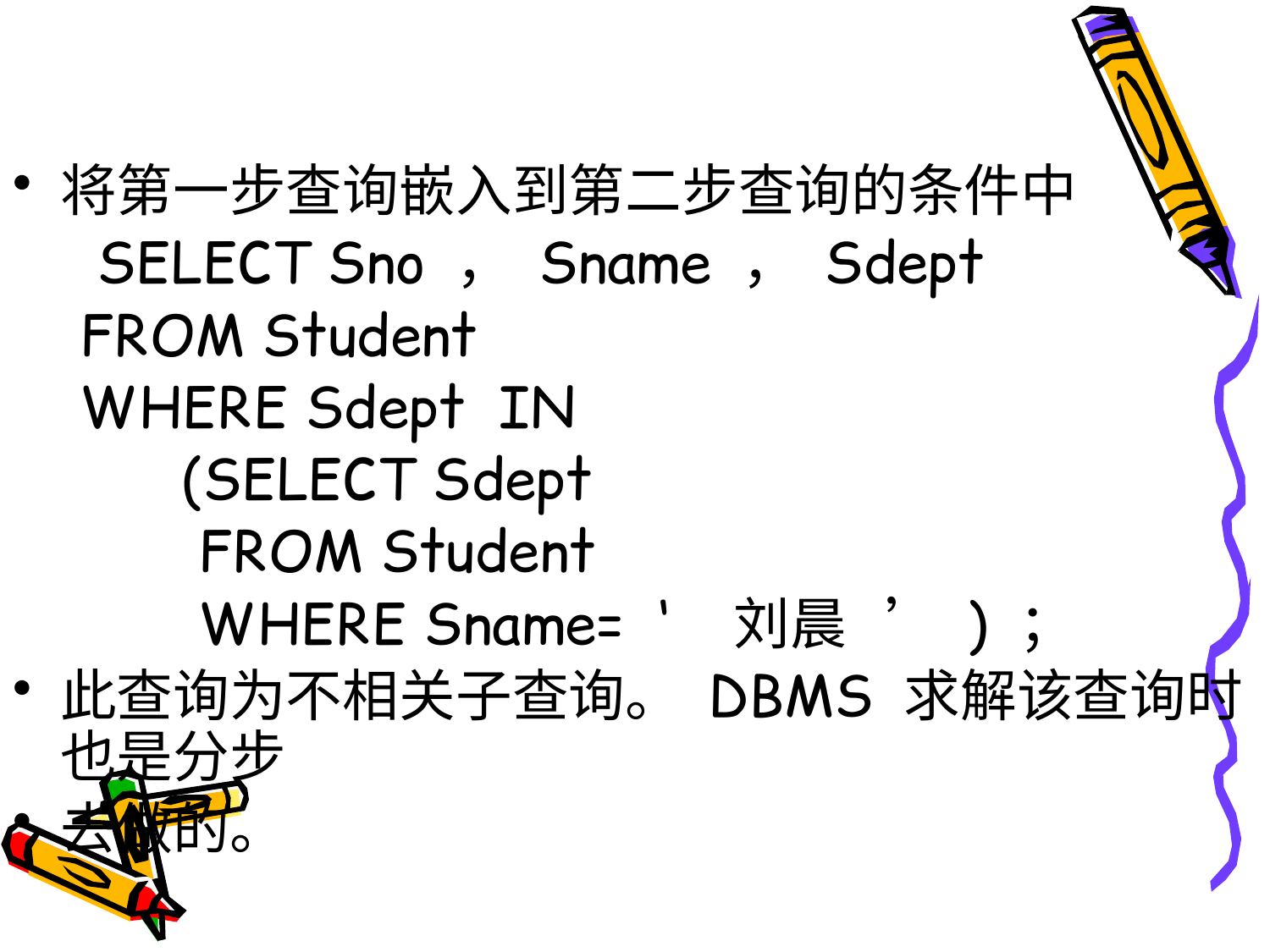

#
将第一步查询嵌入到第二步查询的条件中
     SELECT Sno ， Sname ， Sdept
    FROM Student
    WHERE Sdept  IN
          (SELECT Sdept
           FROM Student
           WHERE Sname=  ‘   刘晨   ’ ) ；
此查询为不相关子查询。 DBMS 求解该查询时也是分步
去做的。